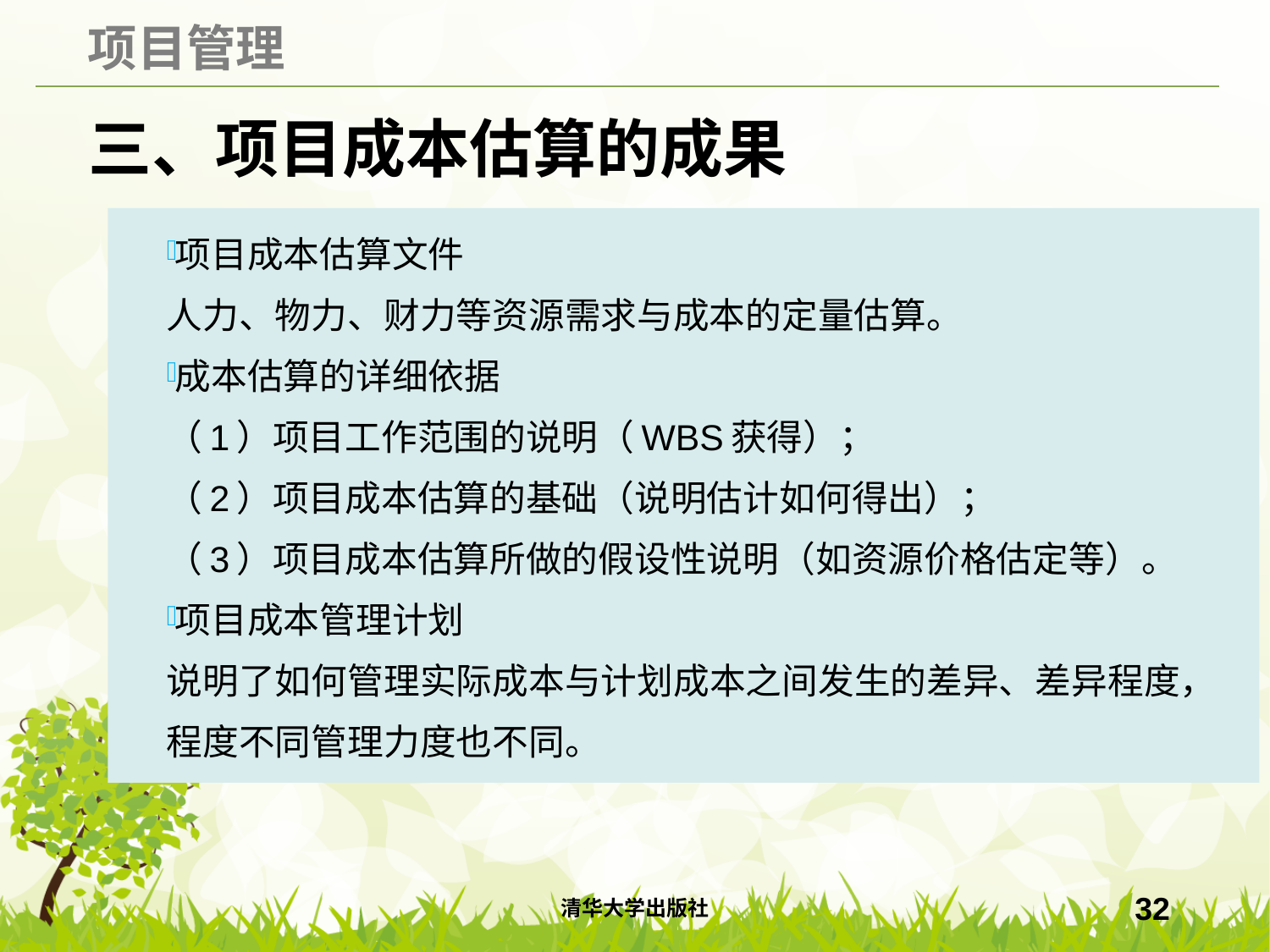

# 三、项目成本估算的成果
项目成本估算文件
人力、物力、财力等资源需求与成本的定量估算。
成本估算的详细依据
（1）项目工作范围的说明（WBS获得）；
（2）项目成本估算的基础（说明估计如何得出）；
（3）项目成本估算所做的假设性说明（如资源价格估定等）。
项目成本管理计划
说明了如何管理实际成本与计划成本之间发生的差异、差异程度，程度不同管理力度也不同。

清华大学出版社
32